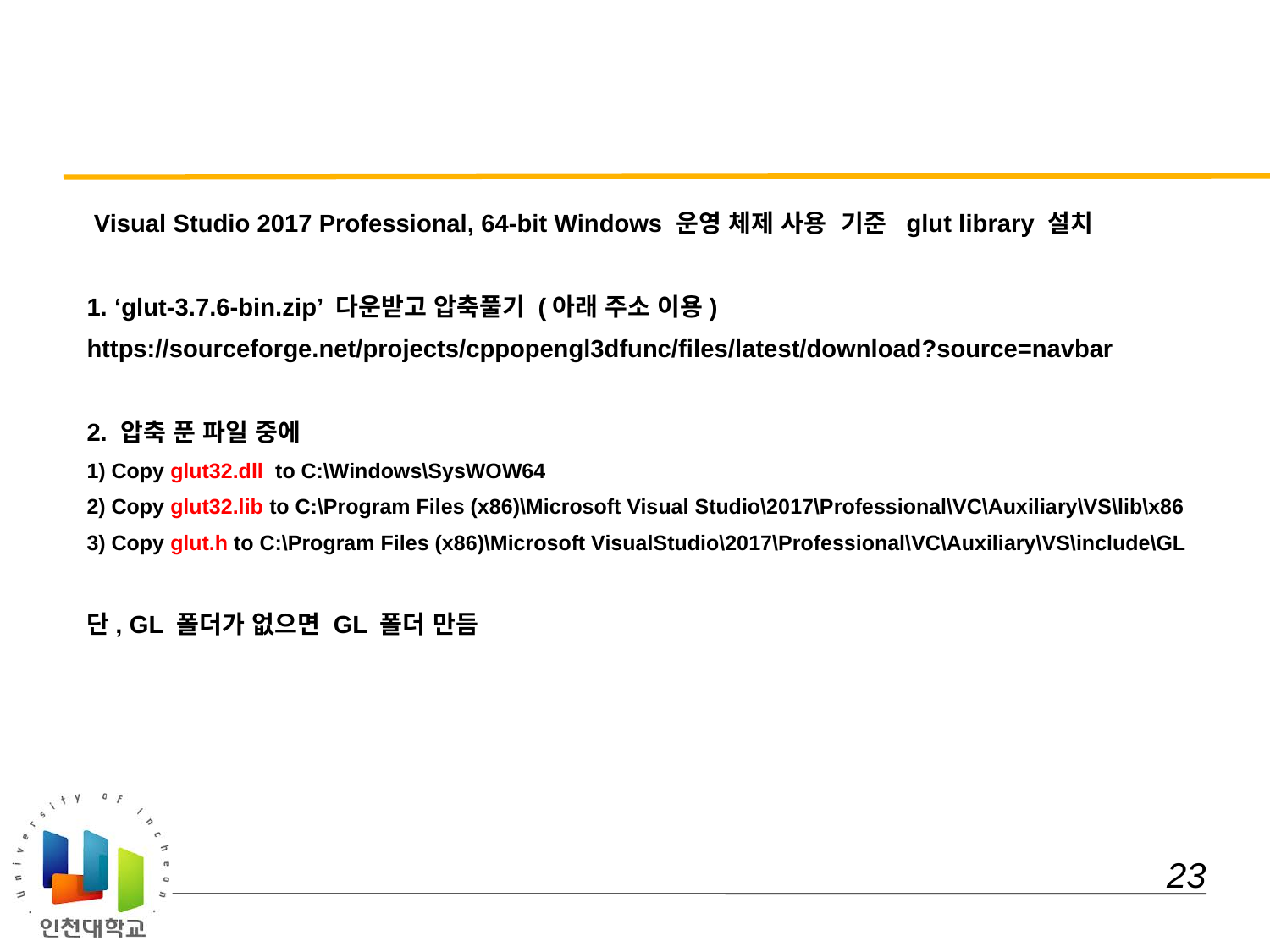

#
 Visual Studio 2017 Professional, 64-bit Windows 운영 체제 사용  기준  glut library 설치

1. ‘glut-3.7.6-bin.zip’ 다운받고 압축풀기 (아래 주소 이용)
https://sourceforge.net/projects/cppopengl3dfunc/files/latest/download?source=navbar

2. 압축 푼 파일 중에
1) Copy glut32.dll  to C:\Windows\SysWOW64
2) Copy glut32.lib to C:\Program Files (x86)\Microsoft Visual Studio\2017\Professional\VC\Auxiliary\VS\lib\x86
3) Copy glut.h to C:\Program Files (x86)\Microsoft VisualStudio\2017\Professional\VC\Auxiliary\VS\include\GL

단, GL 폴더가 없으면 GL 폴더 만듬

 23